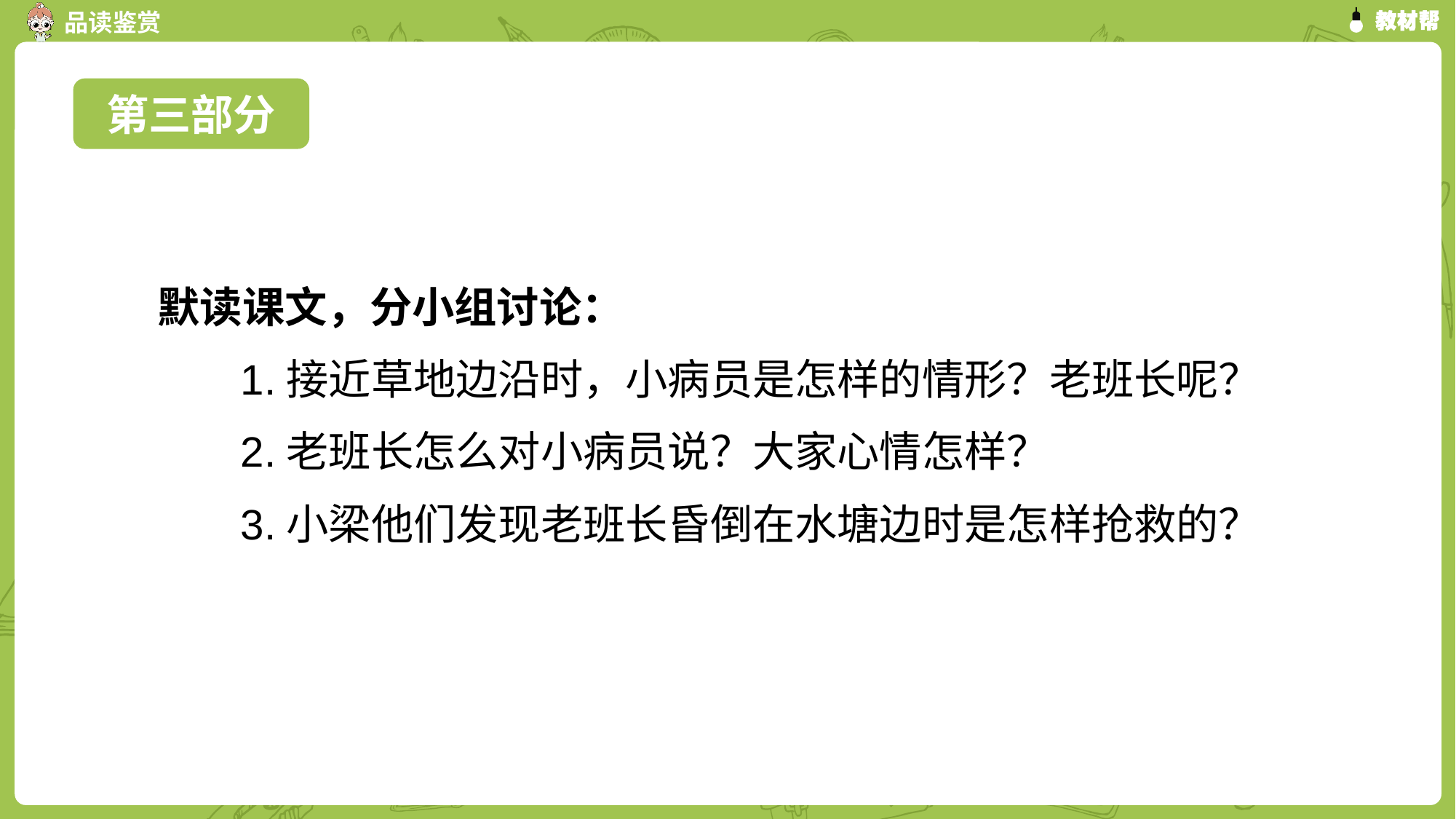

第三部分
默读课文，分小组讨论：
       1.接近草地边沿时，小病员是怎样的情形？老班长呢？
       2.老班长怎么对小病员说？大家心情怎样？
       3.小梁他们发现老班长昏倒在水塘边时是怎样抢救的？